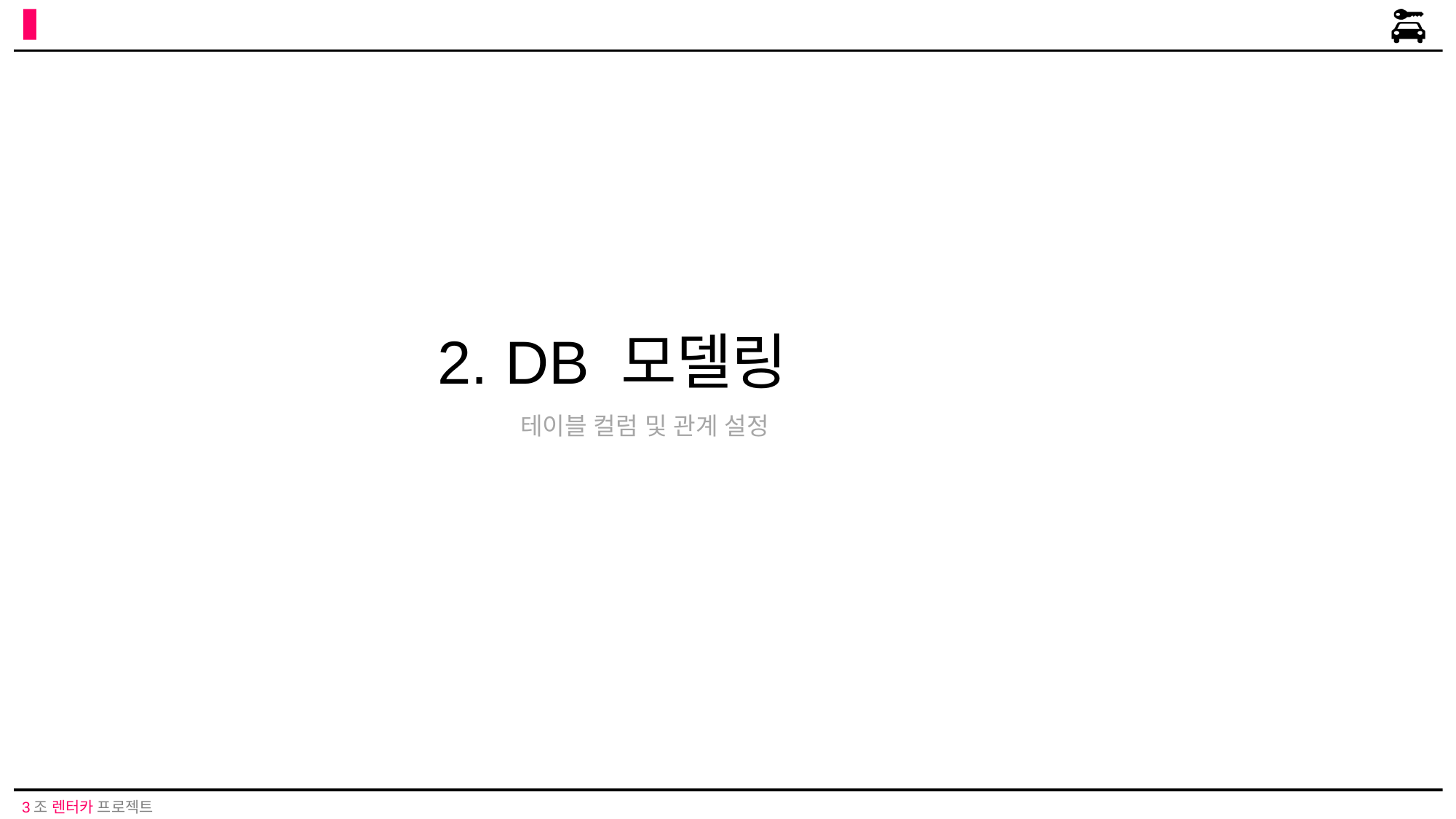

# 2. DB 모델링
테이블 컬럼 및 관계 설정